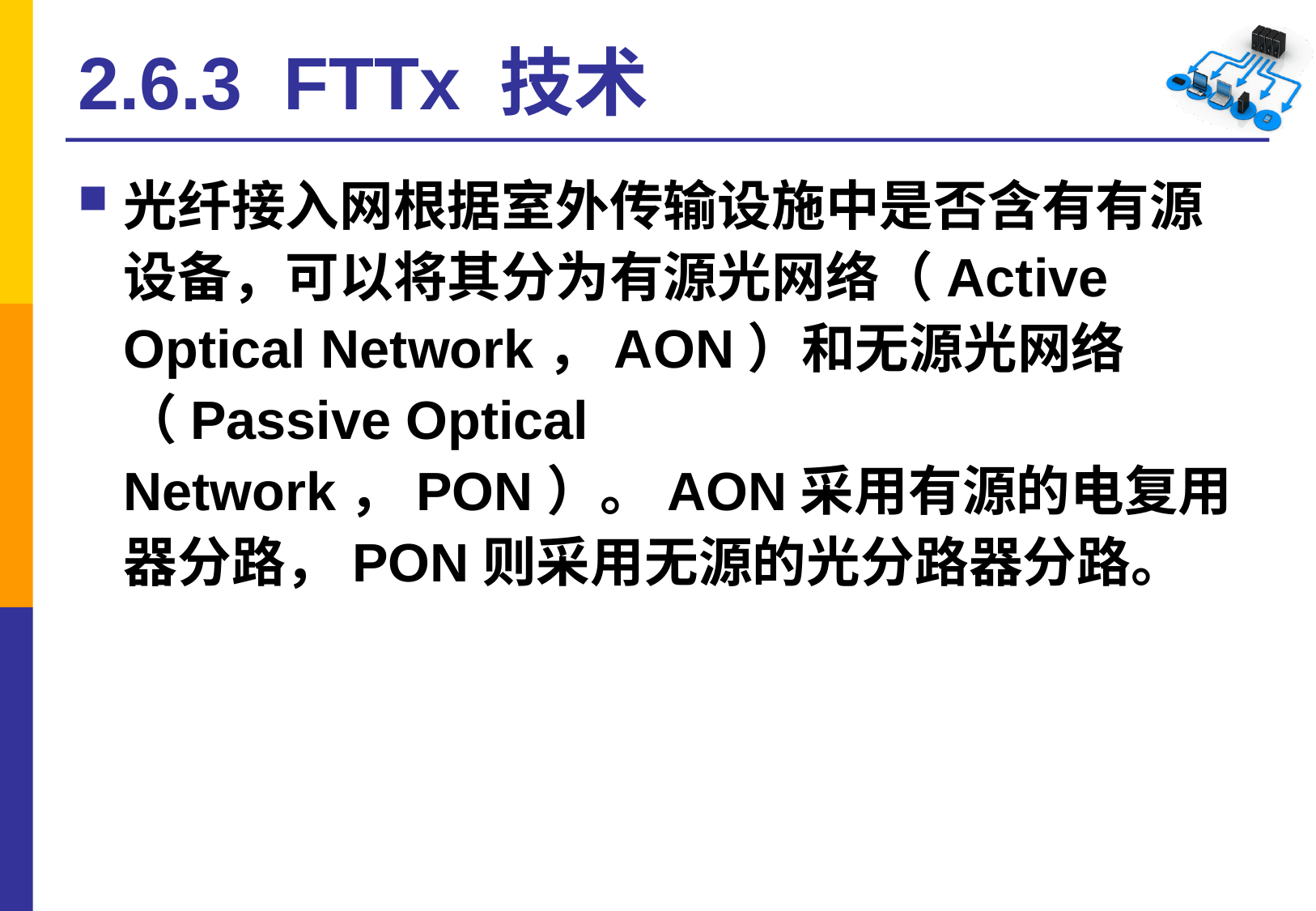

# 2.6.3  FTTx 技术
光纤接入网根据室外传输设施中是否含有有源设备，可以将其分为有源光网络（Active Optical Network，AON）和无源光网络（Passive Optical Network，PON）。AON采用有源的电复用器分路，PON则采用无源的光分路器分路。